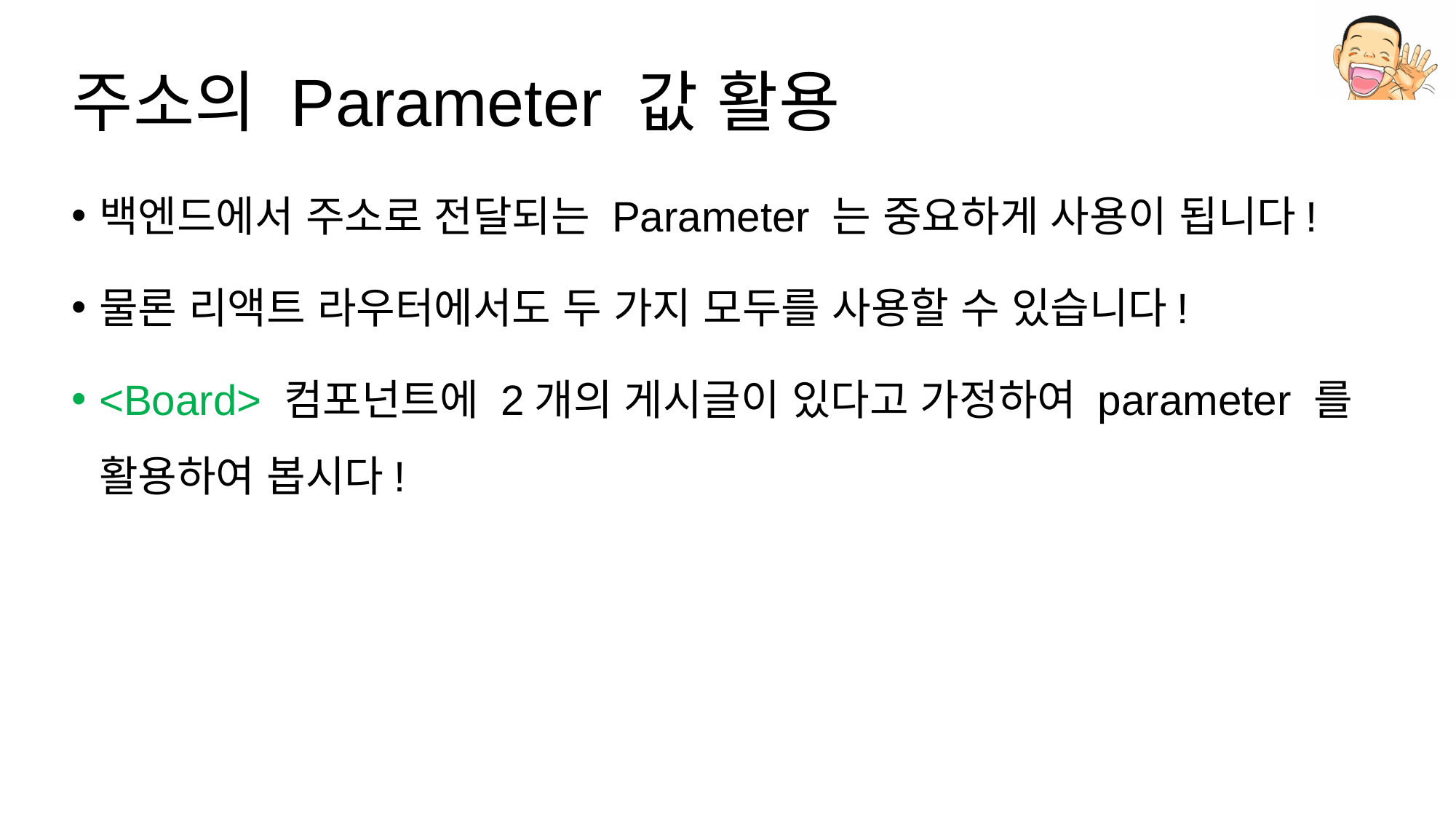

# 주소의 Parameter 값 활용
백엔드에서 주소로 전달되는 Parameter 는 중요하게 사용이 됩니다!
물론 리액트 라우터에서도 두 가지 모두를 사용할 수 있습니다!
<Board> 컴포넌트에 2개의 게시글이 있다고 가정하여 parameter 를 활용하여 봅시다!